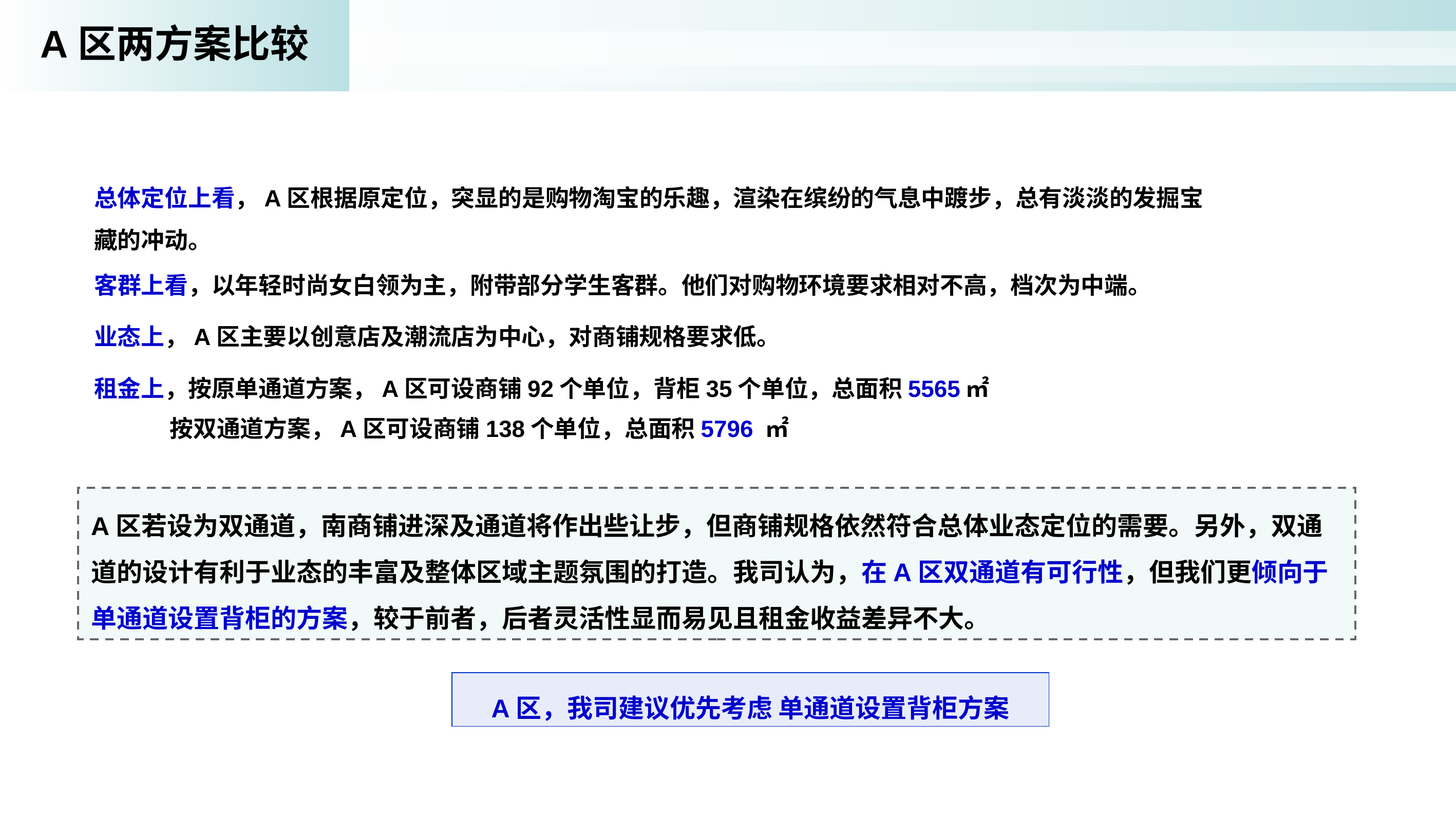

A区两方案比较
总体定位上看，A区根据原定位，突显的是购物淘宝的乐趣，渲染在缤纷的气息中踱步，总有淡淡的发掘宝藏的冲动。

客群上看，以年轻时尚女白领为主，附带部分学生客群。他们对购物环境要求相对不高，档次为中端。
业态上，A区主要以创意店及潮流店为中心，对商铺规格要求低。
租金上，按原单通道方案，A区可设商铺92个单位，背柜35个单位，总面积5565㎡
             按双通道方案，A区可设商铺138个单位，总面积5796 ㎡
A区若设为双通道，南商铺进深及通道将作出些让步，但商铺规格依然符合总体业态定位的需要。另外，双通道的设计有利于业态的丰富及整体区域主题氛围的打造。我司认为，在A区双通道有可行性，但我们更倾向于单通道设置背柜的方案，较于前者，后者灵活性显而易见且租金收益差异不大。
A区，我司建议优先考虑 单通道设置背柜方案